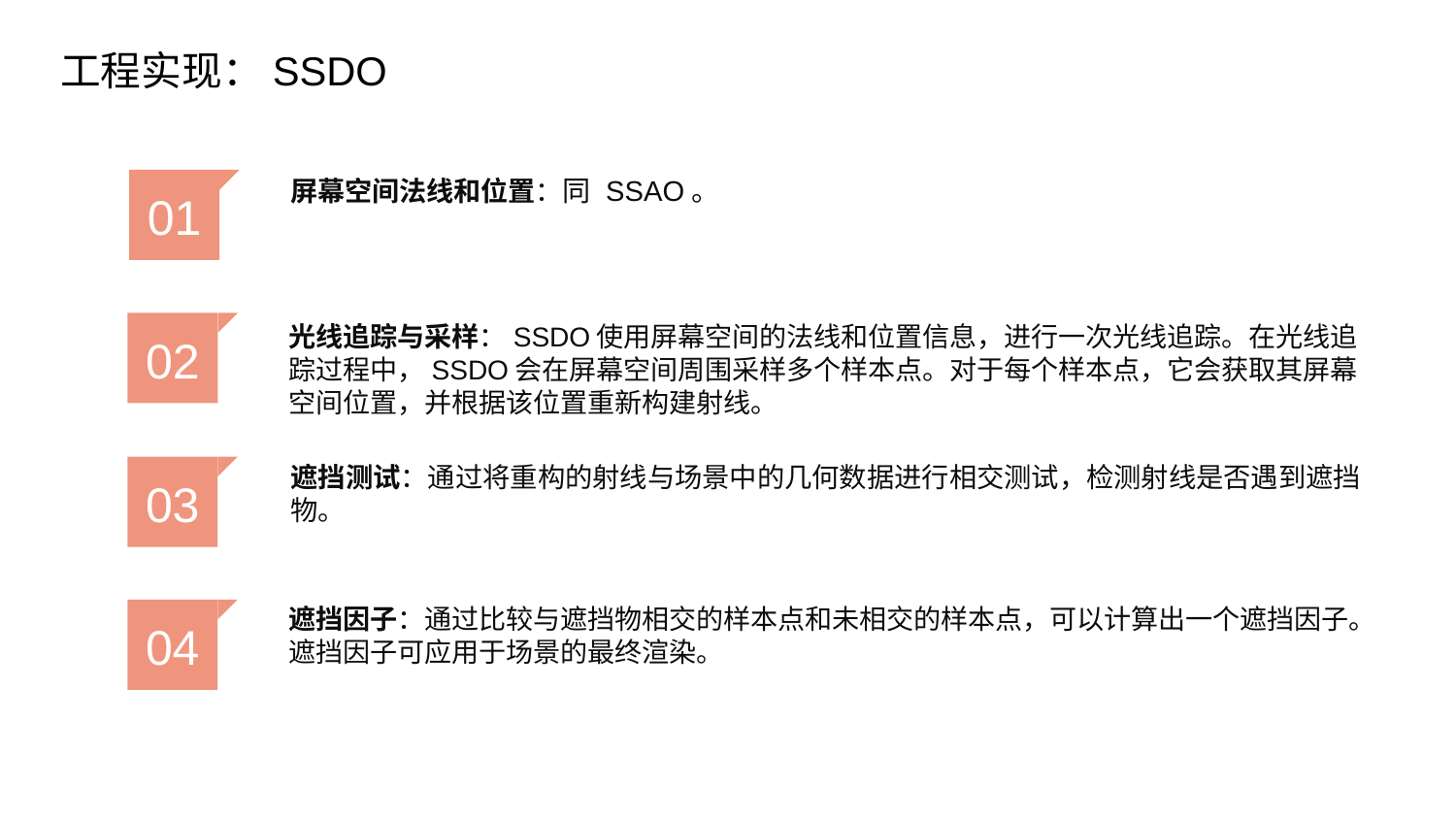

工程实现：SSDO
屏幕空间法线和位置：同 SSAO。

01

02
光线追踪与采样：SSDO使用屏幕空间的法线和位置信息，进行一次光线追踪。在光线追踪过程中，SSDO会在屏幕空间周围采样多个样本点。对于每个样本点，它会获取其屏幕空间位置，并根据该位置重新构建射线。
遮挡测试：通过将重构的射线与场景中的几何数据进行相交测试，检测射线是否遇到遮挡物。

03
遮挡因子：通过比较与遮挡物相交的样本点和未相交的样本点，可以计算出一个遮挡因子。
遮挡因子可应用于场景的最终渲染。

04